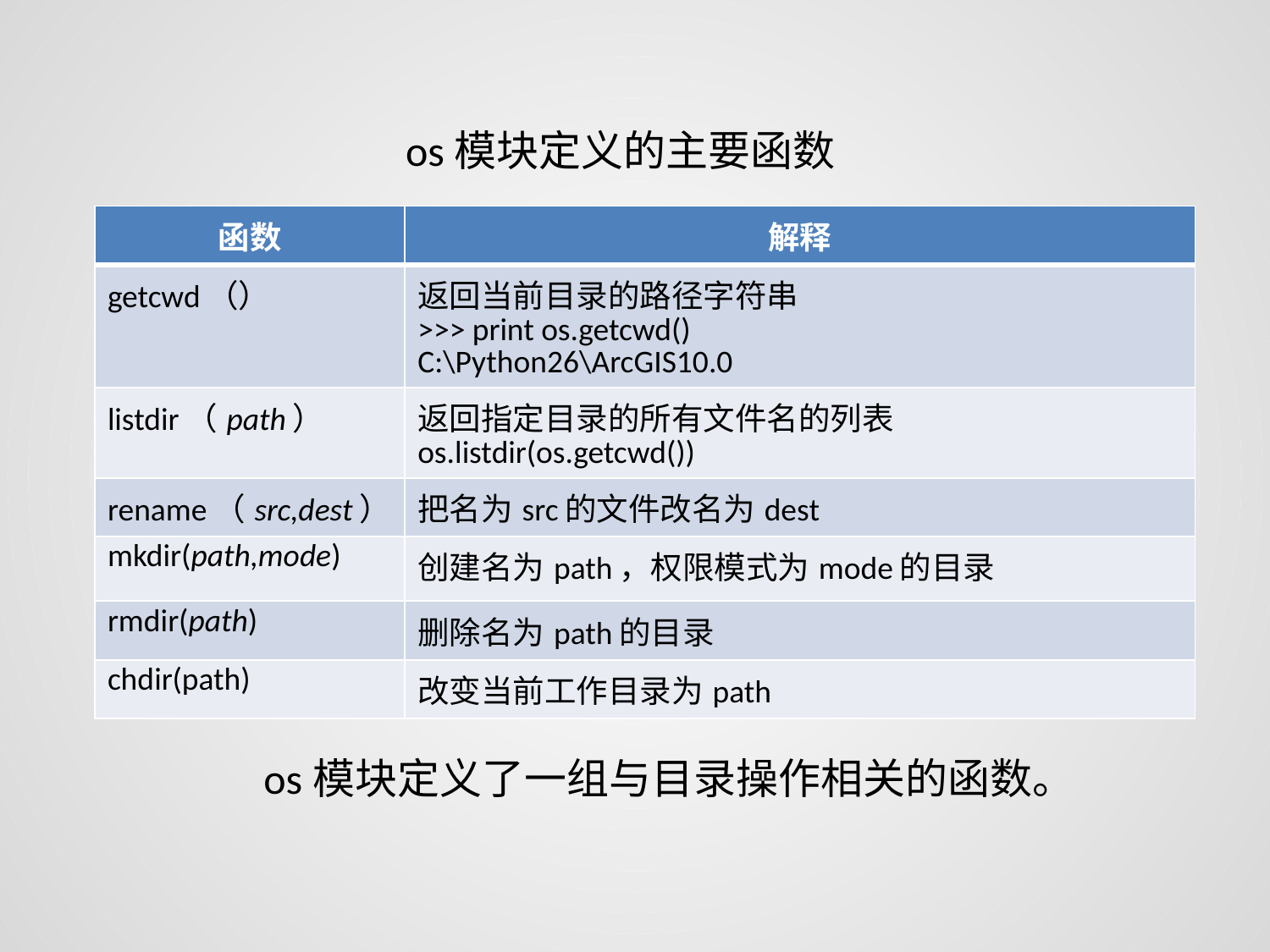

os模块定义的主要函数
| 函数 | 解释 |
| --- | --- |
| getcwd（） | 返回当前目录的路径字符串 >>> print os.getcwd() C:\Python26\ArcGIS10.0 |
| listdir（path） | 返回指定目录的所有文件名的列表 os.listdir(os.getcwd()) |
| rename（src,dest） | 把名为src的文件改名为dest |
| mkdir(path,mode) | 创建名为path，权限模式为mode的目录 |
| rmdir(path) | 删除名为path的目录 |
| chdir(path) | 改变当前工作目录为path |
os模块定义了一组与目录操作相关的函数。